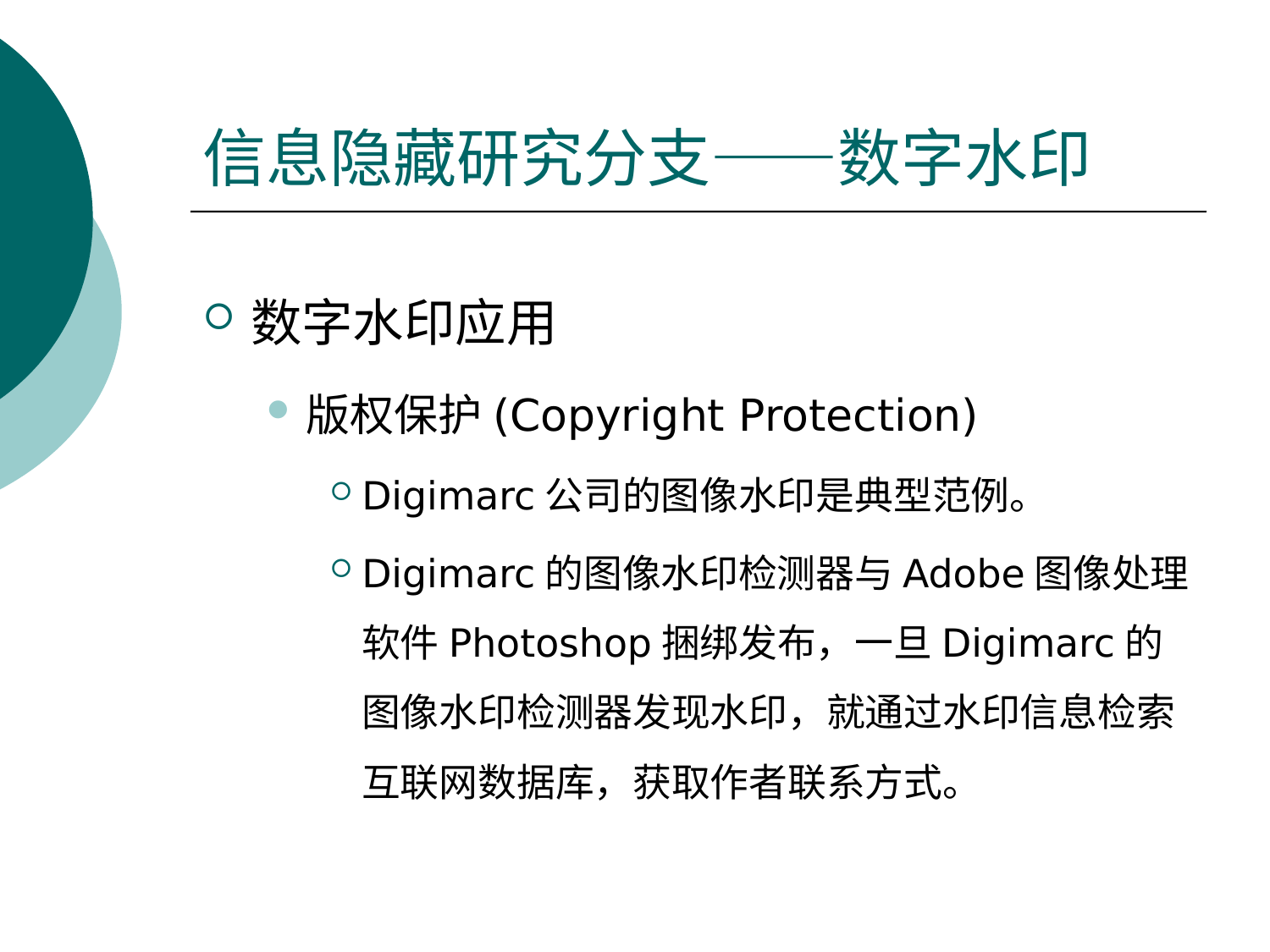

# 信息隐藏研究分支——数字水印
数字水印应用
版权保护(Copyright Protection)
Digimarc公司的图像水印是典型范例。
Digimarc的图像水印检测器与Adobe图像处理软件Photoshop捆绑发布，一旦Digimarc的图像水印检测器发现水印，就通过水印信息检索互联网数据库，获取作者联系方式。